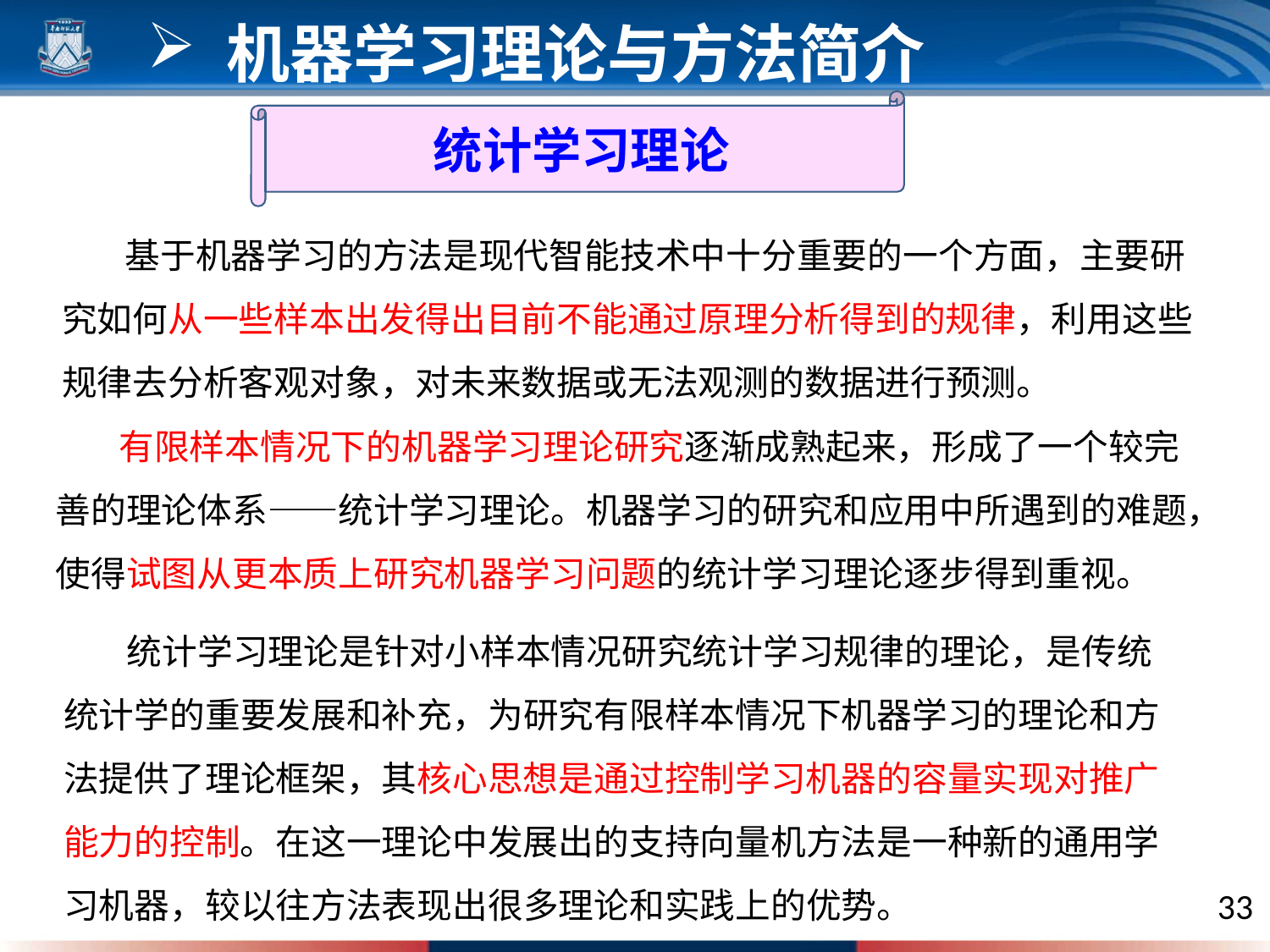

机器学习理论与方法简介

统计学习理论
       基于机器学习的方法是现代智能技术中十分重要的一个方面，主要研究如何从一些样本出发得出目前不能通过原理分析得到的规律，利用这些规律去分析客观对象，对未来数据或无法观测的数据进行预测。
       有限样本情况下的机器学习理论研究逐渐成熟起来，形成了一个较完善的理论体系——统计学习理论。机器学习的研究和应用中所遇到的难题，使得试图从更本质上研究机器学习问题的统计学习理论逐步得到重视。
       统计学习理论是针对小样本情况研究统计学习规律的理论，是传统统计学的重要发展和补充，为研究有限样本情况下机器学习的理论和方法提供了理论框架，其核心思想是通过控制学习机器的容量实现对推广能力的控制。在这一理论中发展出的支持向量机方法是一种新的通用学习机器，较以往方法表现出很多理论和实践上的优势。